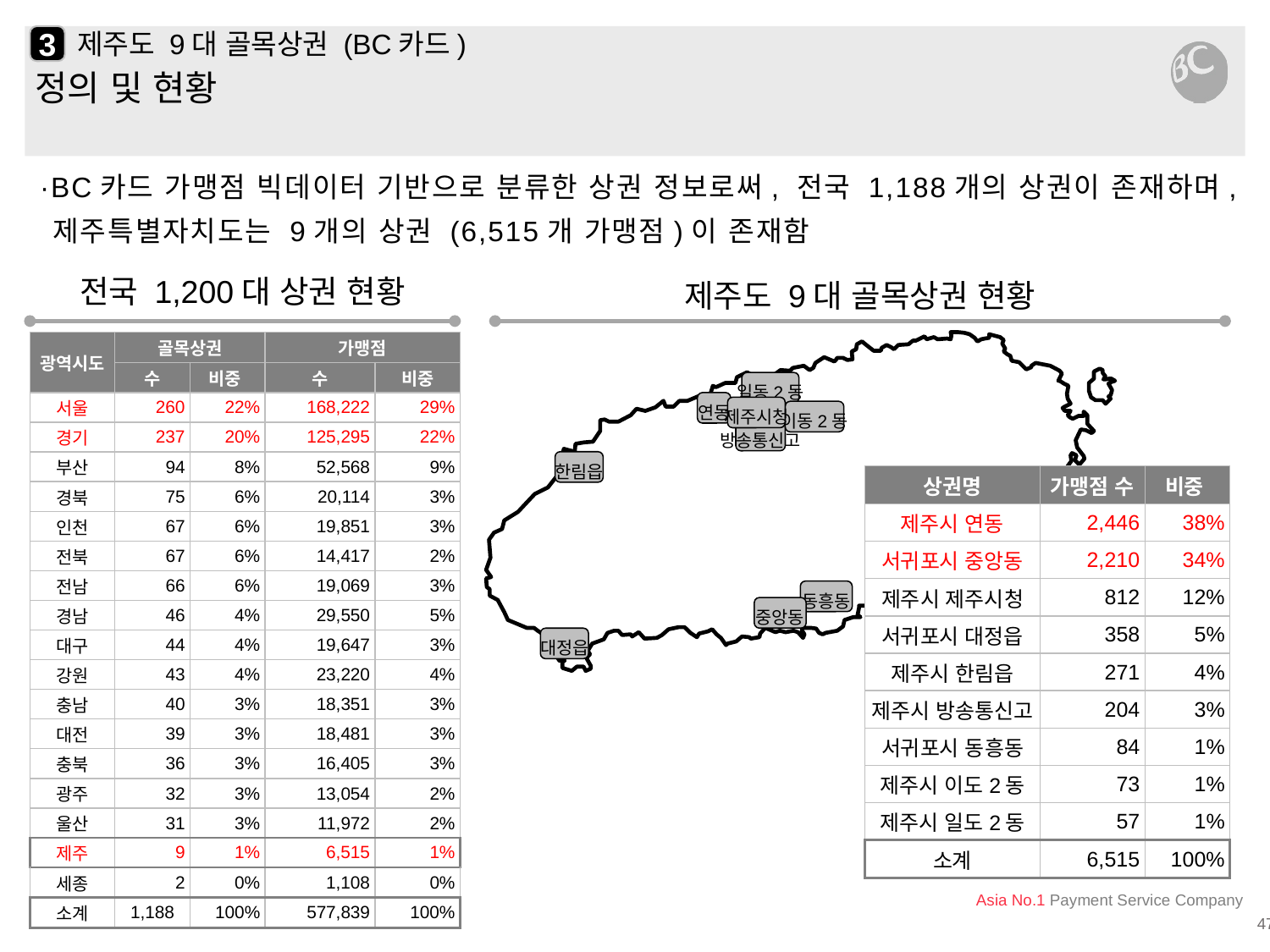

3
# 제주도 9대 골목상권 (BC카드)
정의 및 현황
·BC카드 가맹점 빅데이터 기반으로 분류한 상권 정보로써, 전국 1,188개의 상권이 존재하며,제주특별자치도는 9개의 상권 (6,515개 가맹점)이 존재함
전국 1,200대 상권 현황
제주도 9대 골목상권 현황

일동2동
연동
제주시청
이동2동
방송통신고
한림읍
동흥동
중앙동
대정읍
| 광역시도 | 골목상권 |  | 가맹점 |  |
| --- | --- | --- | --- | --- |
|  | 수 | 비중 | 수 | 비중 |
| 서울 | 260 | 22% | 168,222 | 29% |
| 경기 | 237 | 20% | 125,295 | 22% |
| 부산 | 94 | 8% | 52,568 | 9% |
| 경북 | 75 | 6% | 20,114 | 3% |
| 인천 | 67 | 6% | 19,851 | 3% |
| 전북 | 67 | 6% | 14,417 | 2% |
| 전남 | 66 | 6% | 19,069 | 3% |
| 경남 | 46 | 4% | 29,550 | 5% |
| 대구 | 44 | 4% | 19,647 | 3% |
| 강원 | 43 | 4% | 23,220 | 4% |
| 충남 | 40 | 3% | 18,351 | 3% |
| 대전 | 39 | 3% | 18,481 | 3% |
| 충북 | 36 | 3% | 16,405 | 3% |
| 광주 | 32 | 3% | 13,054 | 2% |
| 울산 | 31 | 3% | 11,972 | 2% |
| 제주 | 9 | 1% | 6,515 | 1% |
| 세종 | 2 | 0% | 1,108 | 0% |
| 소계 | 1,188 | 100% | 577,839 | 100% |
| 상권명 | 가맹점 수 | 비중 |
| --- | --- | --- |
| 제주시 연동 | 2,446 | 38% |
| 서귀포시 중앙동 | 2,210 | 34% |
| 제주시 제주시청 | 812 | 12% |
| 서귀포시 대정읍 | 358 | 5% |
| 제주시 한림읍 | 271 | 4% |
| 제주시 방송통신고 | 204 | 3% |
| 서귀포시 동흥동 | 84 | 1% |
| 제주시 이도2동 | 73 | 1% |
| 제주시 일도2동 | 57 | 1% |
| 소계 | 6,515 | 100% |